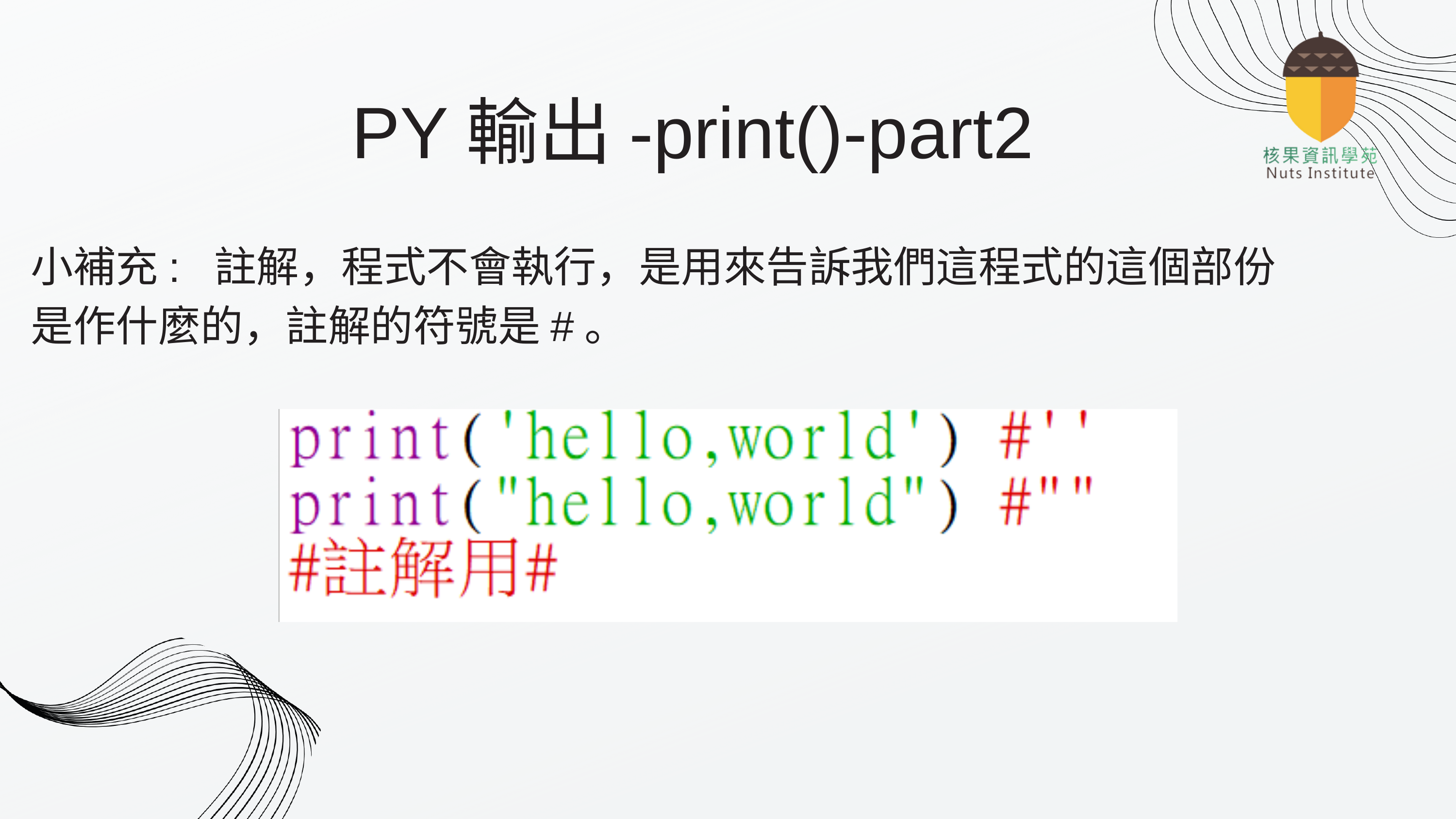

PY輸出-print()-part2
小補充:  註解，程式不會執行，是用來告訴我們這程式的這個部份是作什麼的，註解的符號是#。